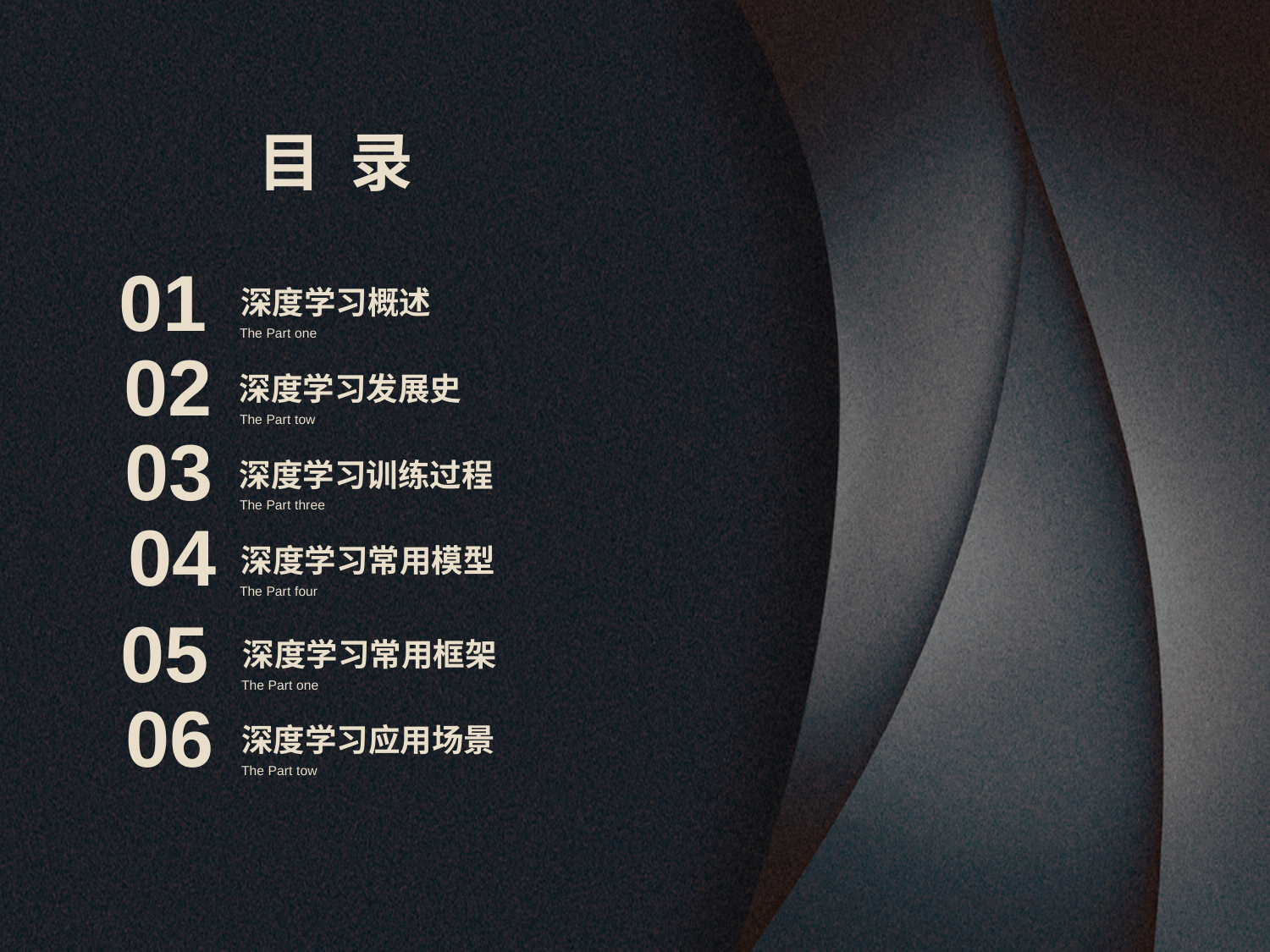

目  录
01
深度学习概述
The Part one
02
深度学习发展史
The Part tow
03
深度学习训练过程
The Part three
04
深度学习常用模型
The Part four
05
深度学习常用框架
The Part one
06
深度学习应用场景
The Part tow